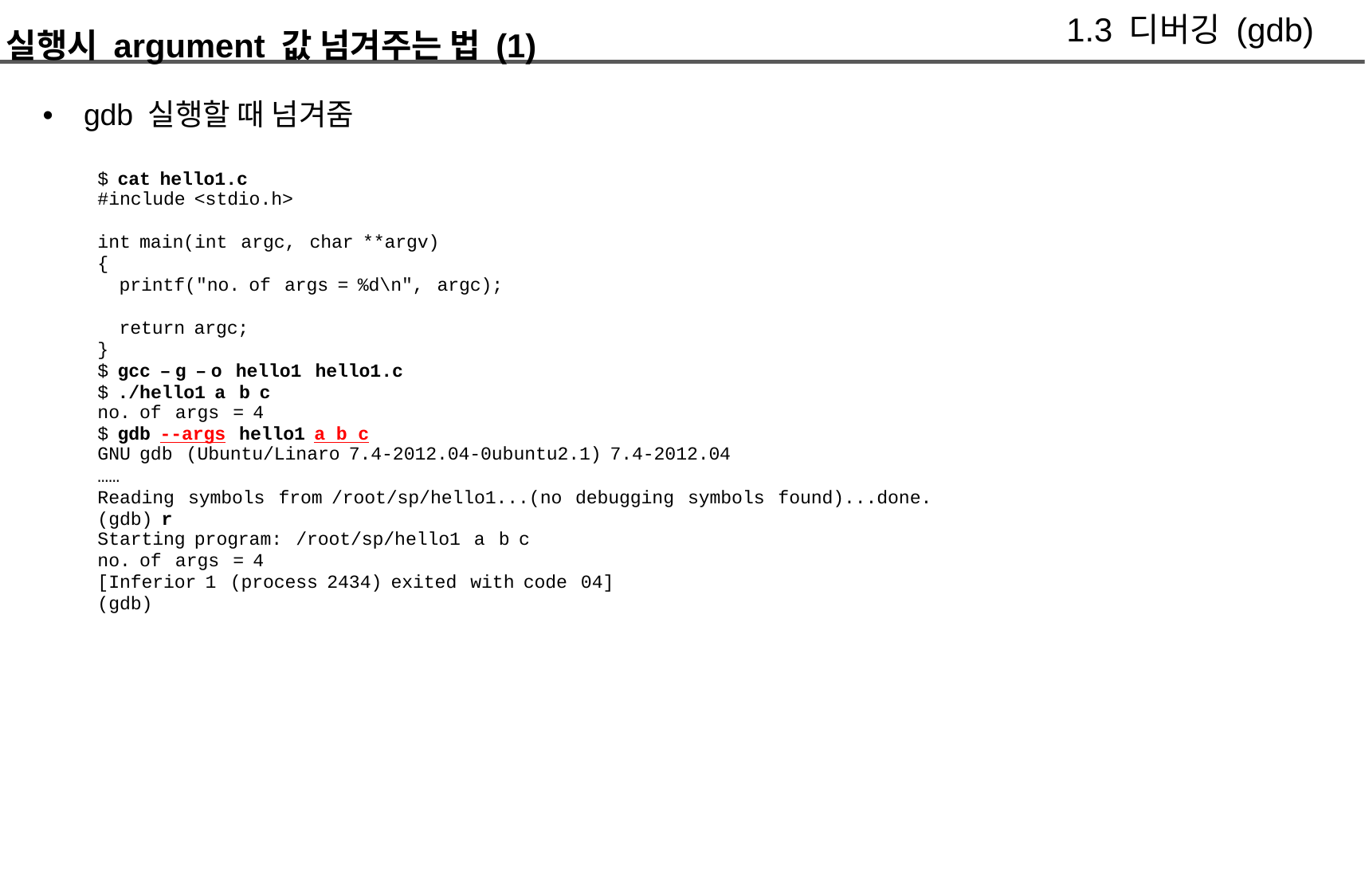

1.3 디버깅 (gdb)
실행시 argument 값 넘겨주는 법 (1)

	•    gdb 실행할 때 넘겨줌

		$  cat  hello1.c
		#include  <stdio.h>

		int  main(int   argc,   char  **argv)
		{
			printf("no.  of   args  =  %d\n",   argc);

			return  argc;
		}
		$  gcc  – g  – o   hello1   hello1.c
		$  ./hello1  a   b  c
		no.  of   args   =  4
		$  gdb  --args   hello1  a b c
		GNU  gdb   (Ubuntu/Linaro  7.4-2012.04-0ubuntu2.1)  7.4-2012.04
		……
		Reading   symbols   from  /root/sp/hello1...(no   debugging   symbols   found)...done.
		(gdb)  r
		Starting  program:   /root/sp/hello1   a   b  c
		no.  of   args   =  4
		[Inferior  1   (process  2434)  exited   with  code   04]
		(gdb)